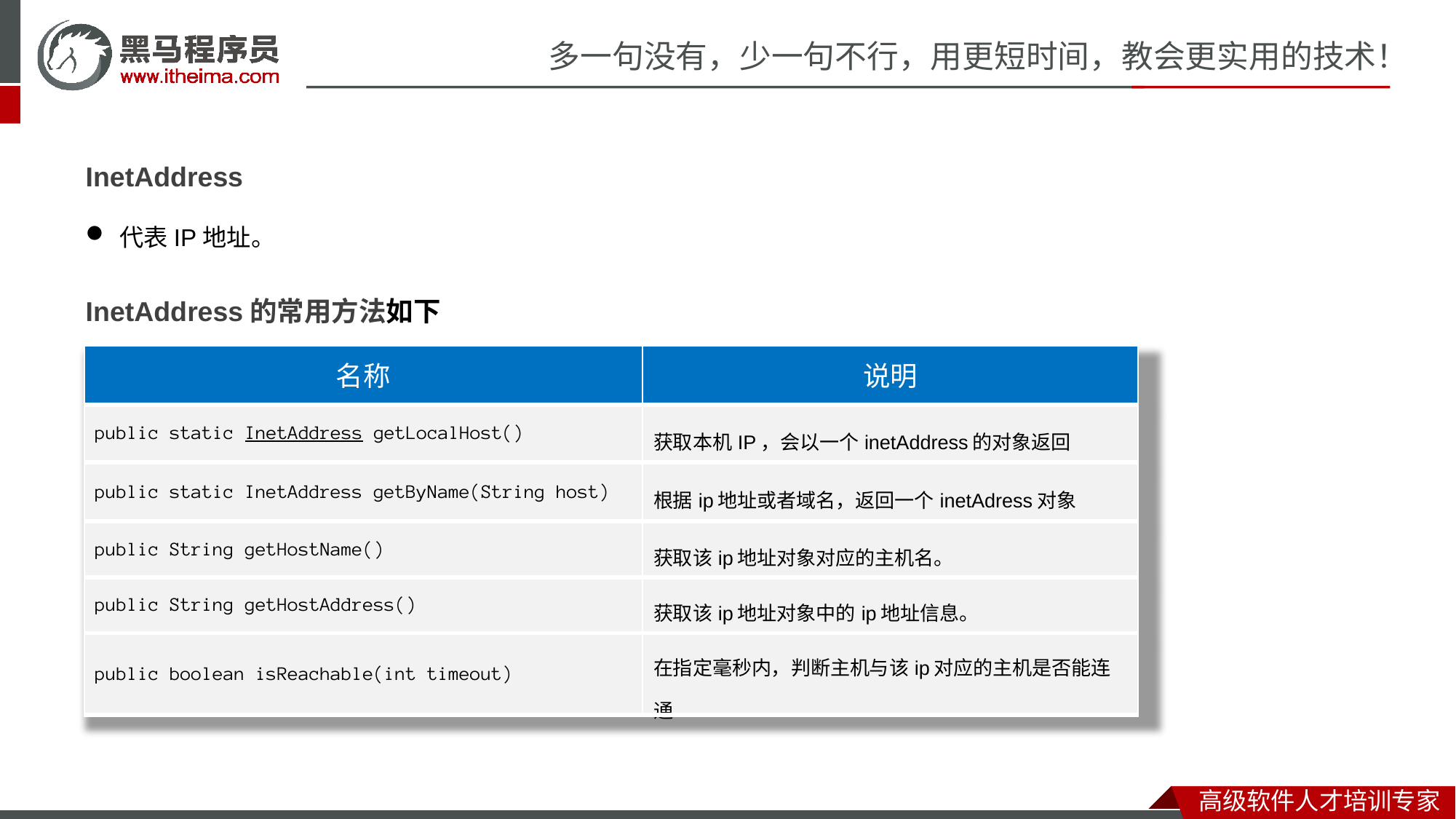

InetAddress
代表IP地址。
InetAddress的常用方法如下
| 名称 | 说明 |
| --- | --- |
| public static InetAddress getLocalHost() | 获取本机IP，会以一个inetAddress的对象返回 |
| public static InetAddress getByName​(String host) | 根据ip地址或者域名，返回一个inetAdress对象 |
| public String getHostName​() | 获取该ip地址对象对应的主机名。 |
| public String getHostAddress​() | 获取该ip地址对象中的ip地址信息。 |
| public boolean isReachable(int timeout) | 在指定毫秒内，判断主机与该ip对应的主机是否能连通 |